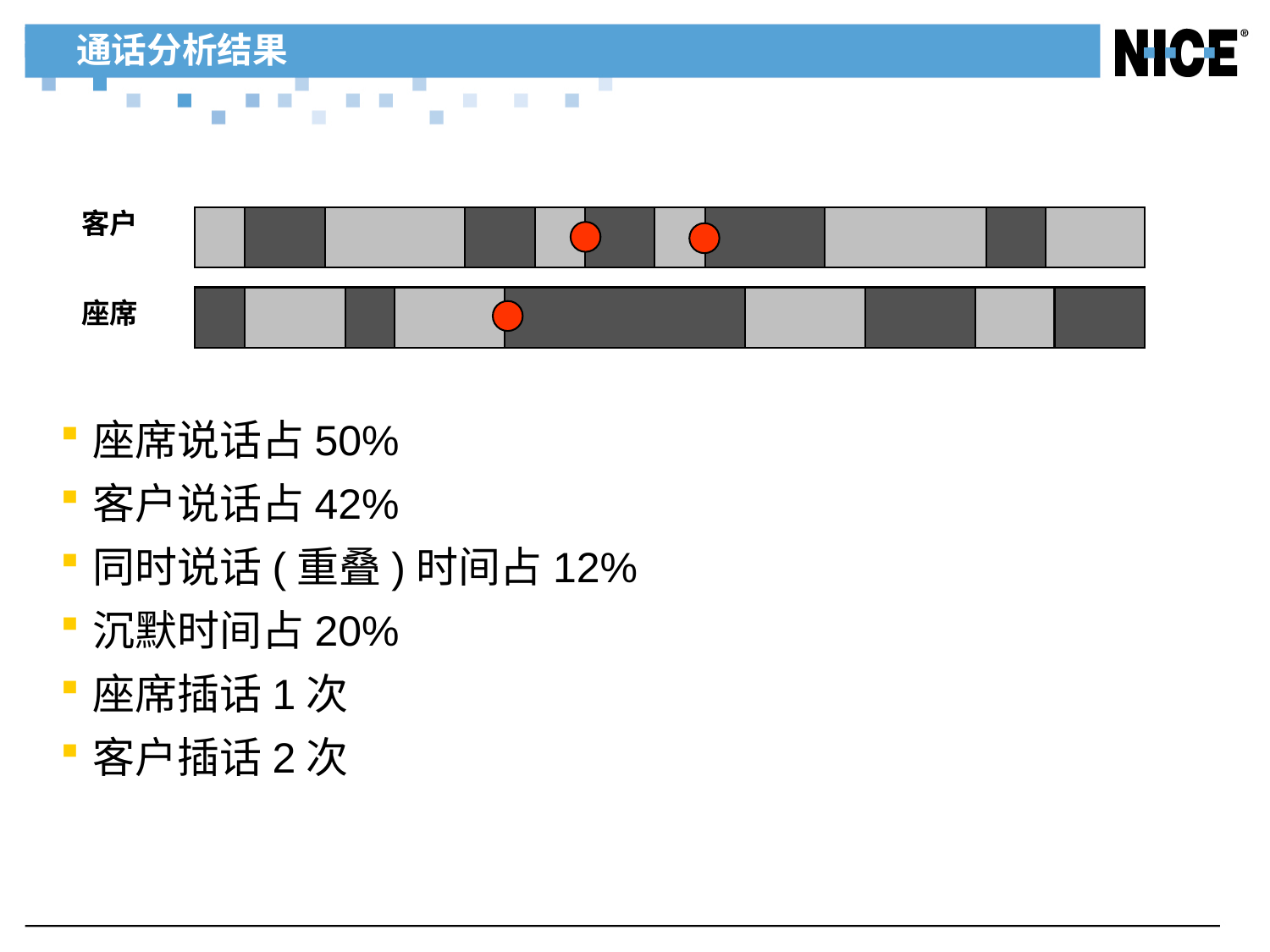

# 通话分析结果
客户

座席

座席说话占50%
客户说话占42%
同时说话(重叠)时间占12%
沉默时间占20%
座席插话1次
客户插话2次

32